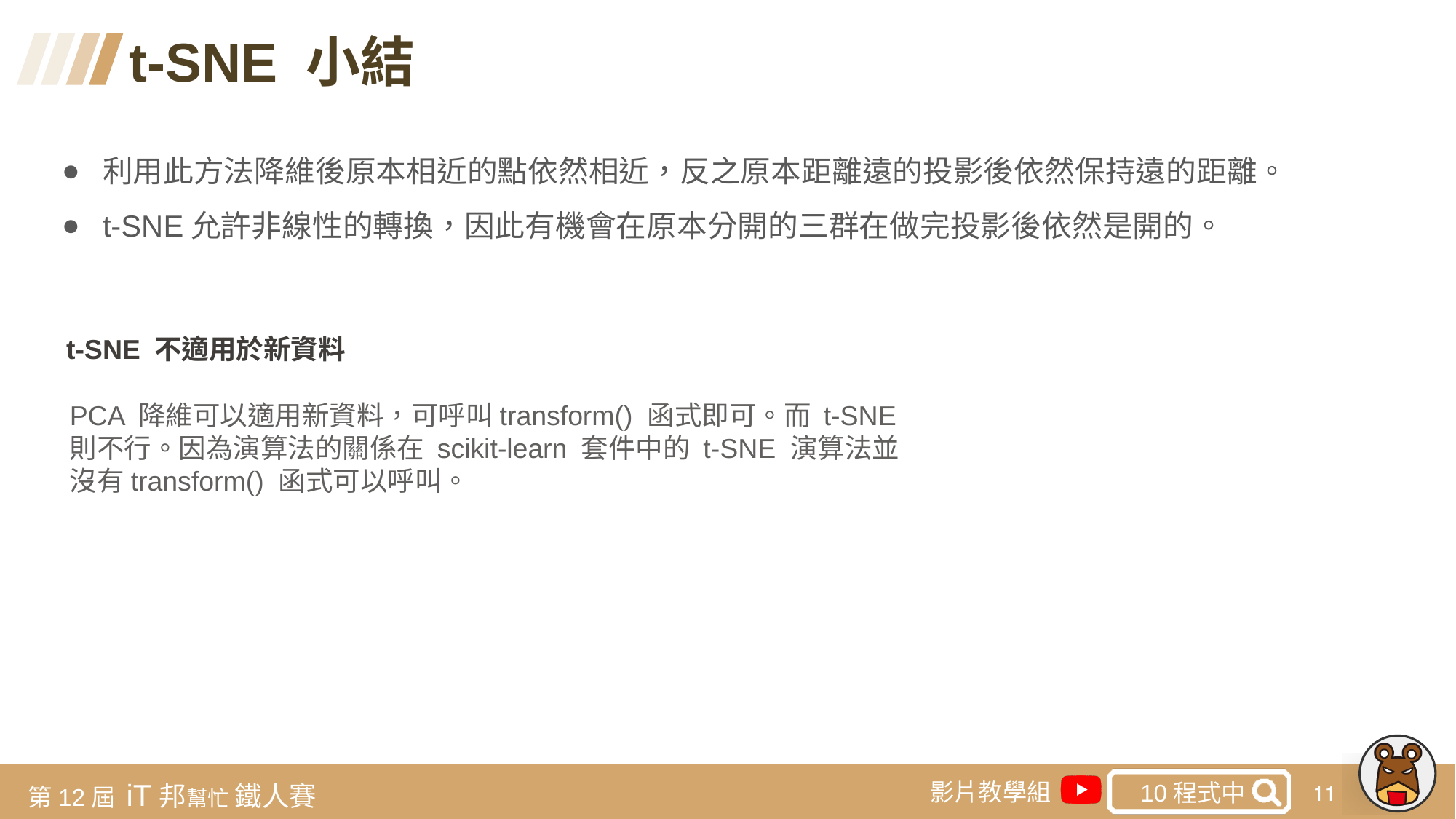

t-SNE 小結
利用此方法降維後原本相近的點依然相近，反之原本距離遠的投影後依然保持遠的距離。
t-SNE允許非線性的轉換，因此有機會在原本分開的三群在做完投影後依然是開的。
 t-SNE 不適用於新資料
PCA 降維可以適用新資料，可呼叫transform() 函式即可。而 t-SNE 則不行。因為演算法的關係在 scikit-learn 套件中的 t-SNE 演算法並沒有transform() 函式可以呼叫。